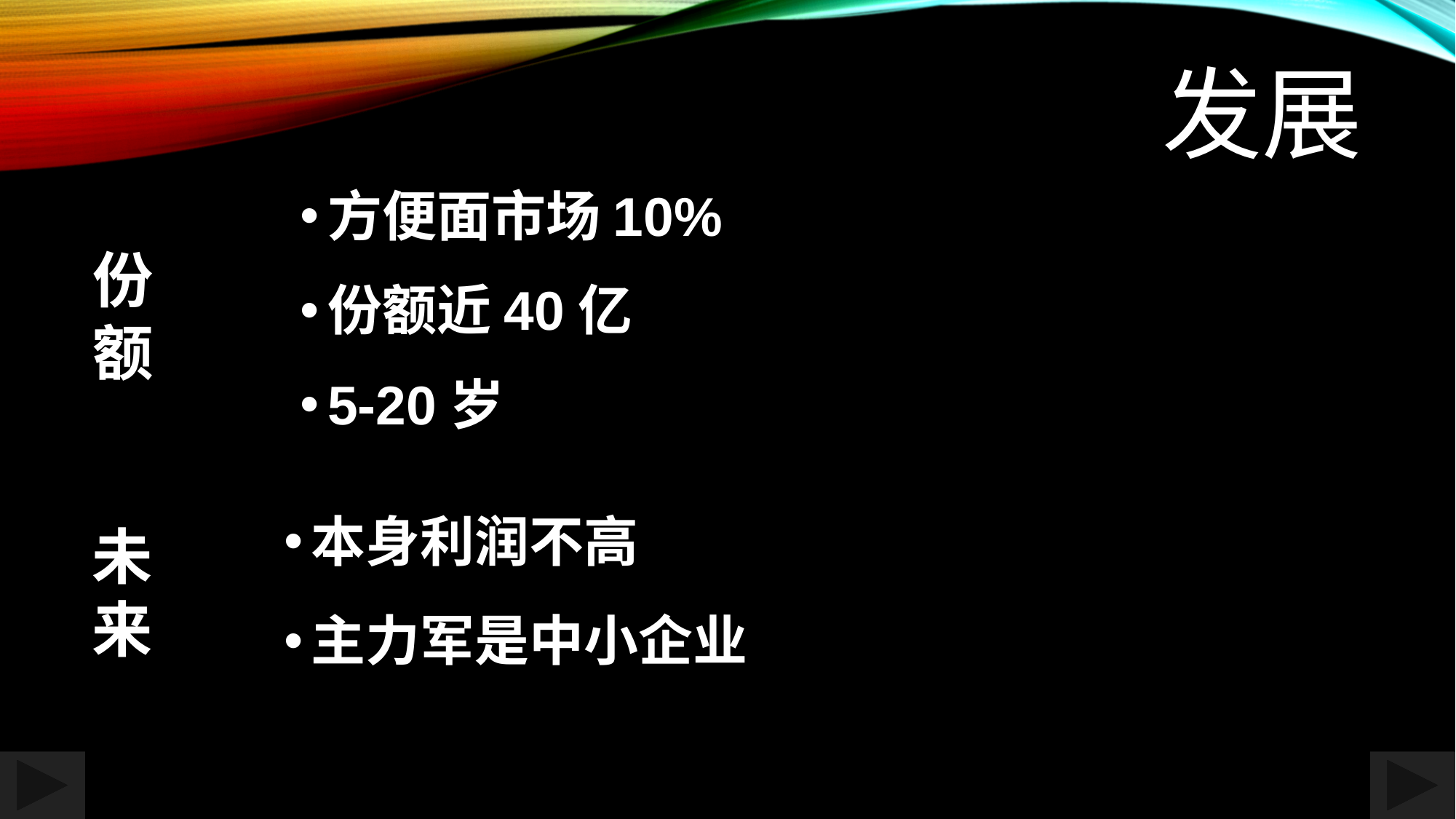

# 发展
方便面市场10%
份额
份额近40亿
5-20岁

本身利润不高
未来
主力军是中小企业